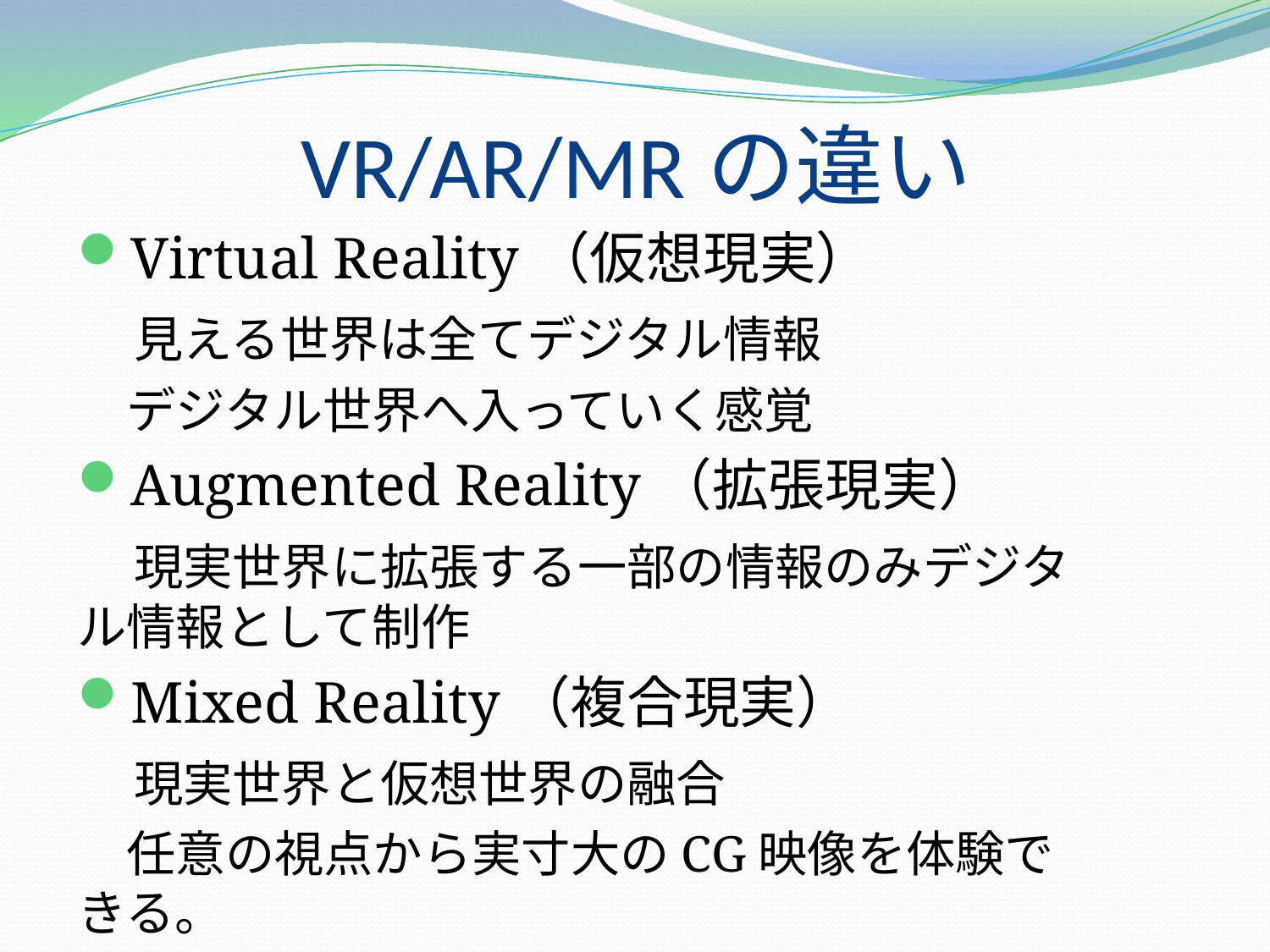

# VR/AR/MRの違い
Virtual Reality（仮想現実）
　見える世界は全てデジタル情報
　デジタル世界へ入っていく感覚
Augmented Reality（拡張現実）
　現実世界に拡張する一部の情報のみデジタル情報として制作
Mixed Reality（複合現実）
　現実世界と仮想世界の融合
　任意の視点から実寸大のCG映像を体験できる。